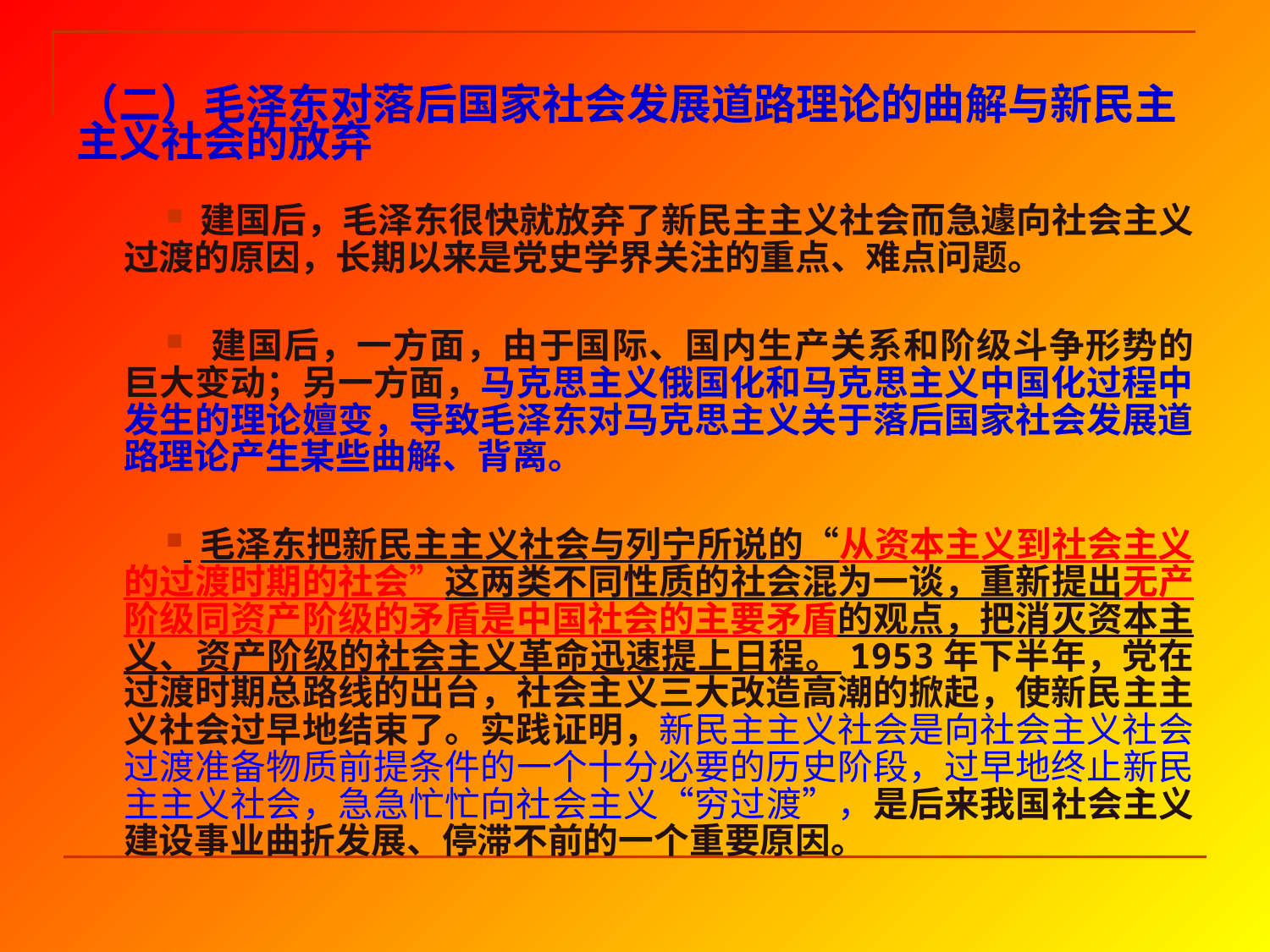

# （二）毛泽东对落后国家社会发展道路理论的曲解与新民主主义社会的放弃
 建国后，毛泽东很快就放弃了新民主主义社会而急遽向社会主义过渡的原因，长期以来是党史学界关注的重点、难点问题。

  建国后，一方面，由于国际、国内生产关系和阶级斗争形势的巨大变动；另一方面，马克思主义俄国化和马克思主义中国化过程中发生的理论嬗变，导致毛泽东对马克思主义关于落后国家社会发展道路理论产生某些曲解、背离。

 毛泽东把新民主主义社会与列宁所说的“从资本主义到社会主义的过渡时期的社会”这两类不同性质的社会混为一谈，重新提出无产阶级同资产阶级的矛盾是中国社会的主要矛盾的观点，把消灭资本主义、资产阶级的社会主义革命迅速提上日程。1953年下半年，党在过渡时期总路线的出台，社会主义三大改造高潮的掀起，使新民主主义社会过早地结束了。实践证明，新民主主义社会是向社会主义社会过渡准备物质前提条件的一个十分必要的历史阶段，过早地终止新民主主义社会，急急忙忙向社会主义“穷过渡”，是后来我国社会主义建设事业曲折发展、停滞不前的一个重要原因。